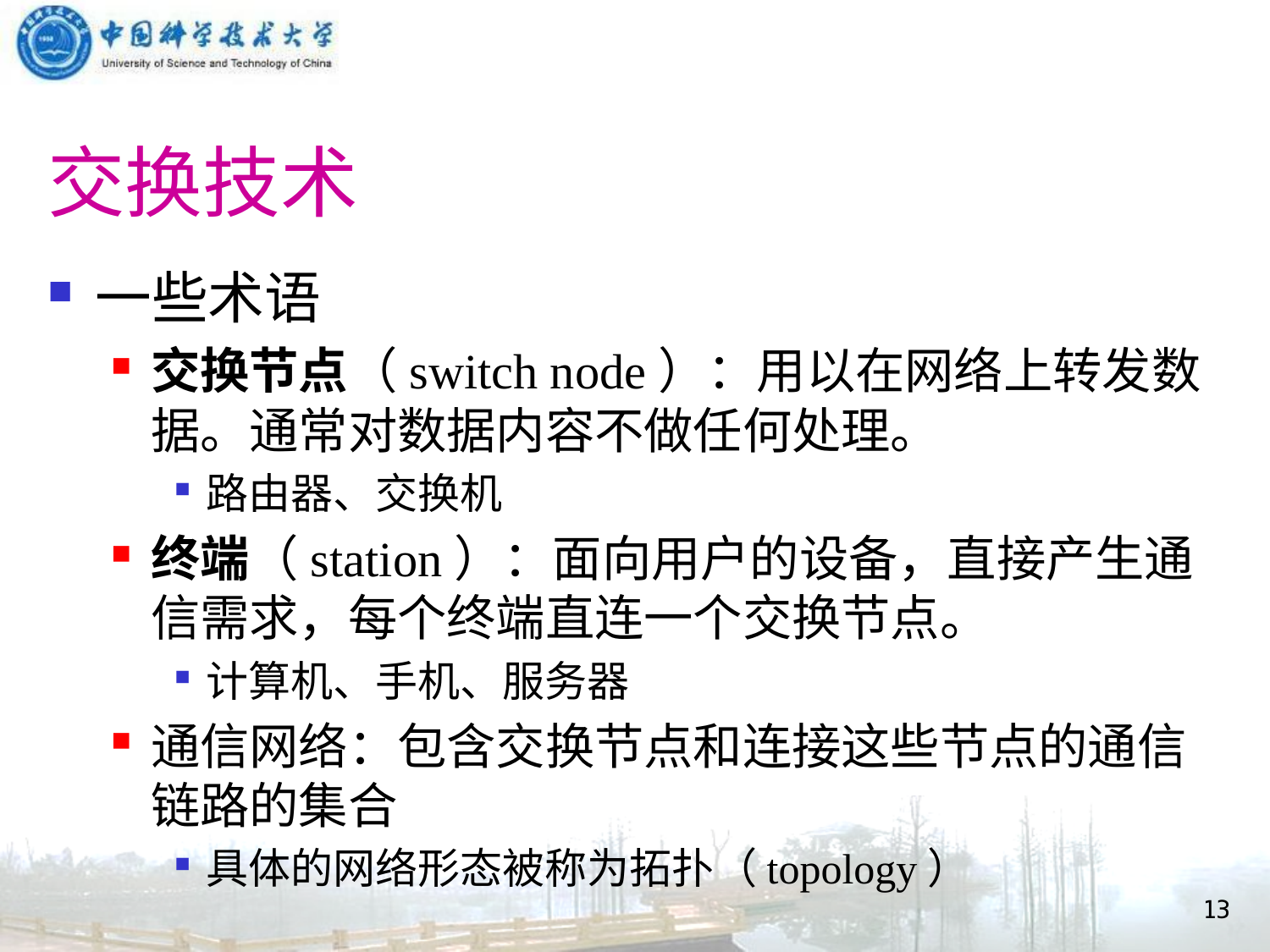

# 交换技术
一些术语
交换节点（switch node）：用以在网络上转发数据。通常对数据内容不做任何处理。
路由器、交换机
终端（station）：面向用户的设备，直接产生通信需求，每个终端直连一个交换节点。
计算机、手机、服务器
通信网络：包含交换节点和连接这些节点的通信链路的集合
具体的网络形态被称为拓扑（topology）
13